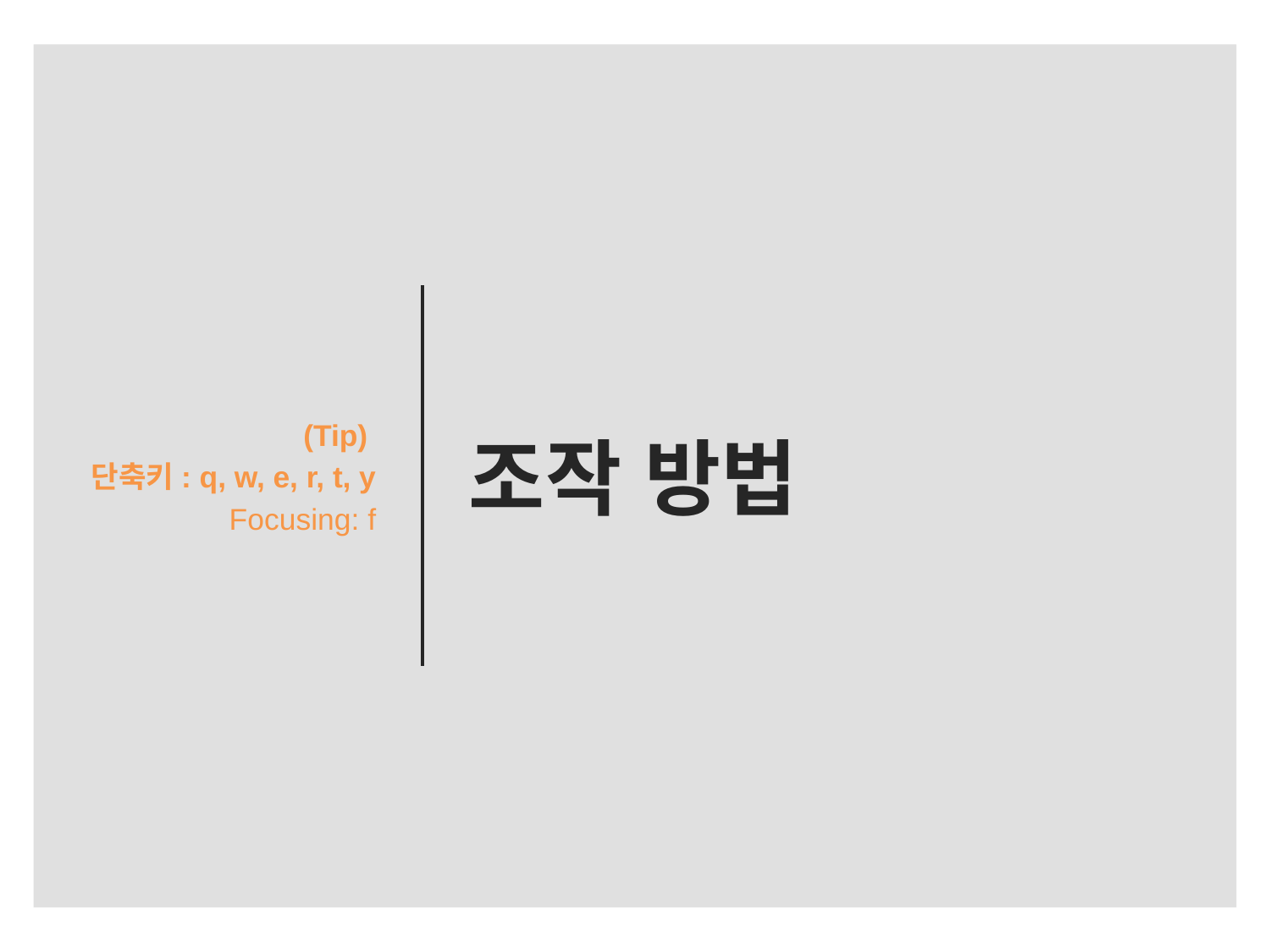

(Tip)
단축키: q, w, e, r, t, y
Focusing: f
# 조작 방법